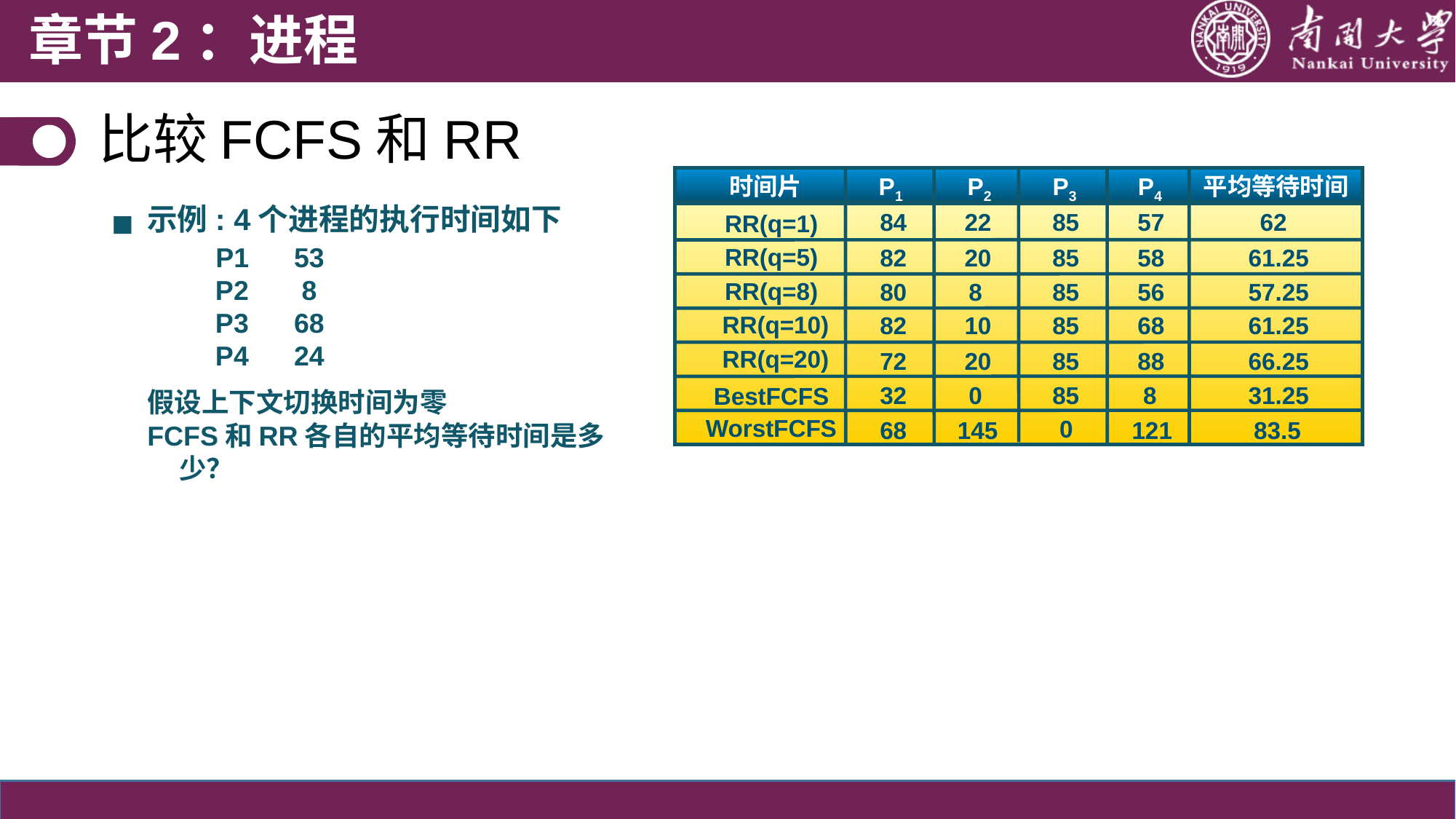

章节2：进程
比较FCFS和RR

时间片
P1
P2
P3
P4
平均等待时间

84
22
85
57
62
RR(q=1)

RR(q=5)
82
20
85
58
61.25
RR(q=8)
80
8
85
56
57.25
RR(q=10)
82
10
85
68
61.25
RR(q=20)
72
20
85
88
66.25
32
0
85
8
31.25
BestFCFS
WorstFCFS
0
68
145
121
83.5
时间片
P1
P2
P3
P4
平均等待时间

RR(q=1)

RR(q=5)
RR(q=8)
RR(q=10)
RR(q=20)
BestFCFS
WorstFCFS
■
示例: 4个进程的执行时间如下
    P1	53
    P2	 8
    P3	68
    P4	24
假设上下文切换时间为零
FCFS和RR各自的平均等待时间是多少？